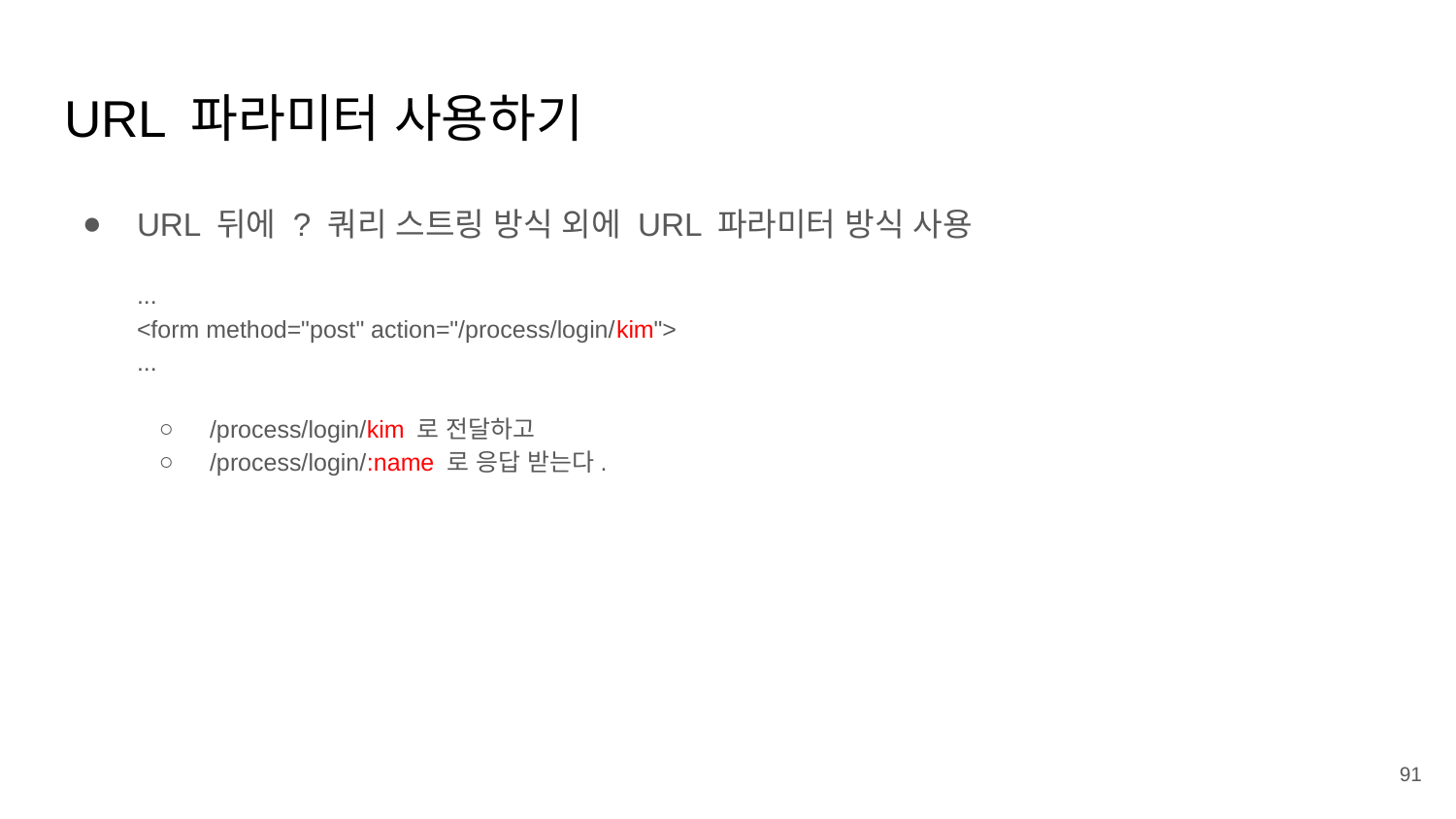

# URL 파라미터 사용하기
URL 뒤에 ? 쿼리 스트링 방식 외에 URL 파라미터 방식 사용

...
<form method="post" action="/process/login/kim">
...

/process/login/kim 로 전달하고
/process/login/:name 로 응답 받는다.
91